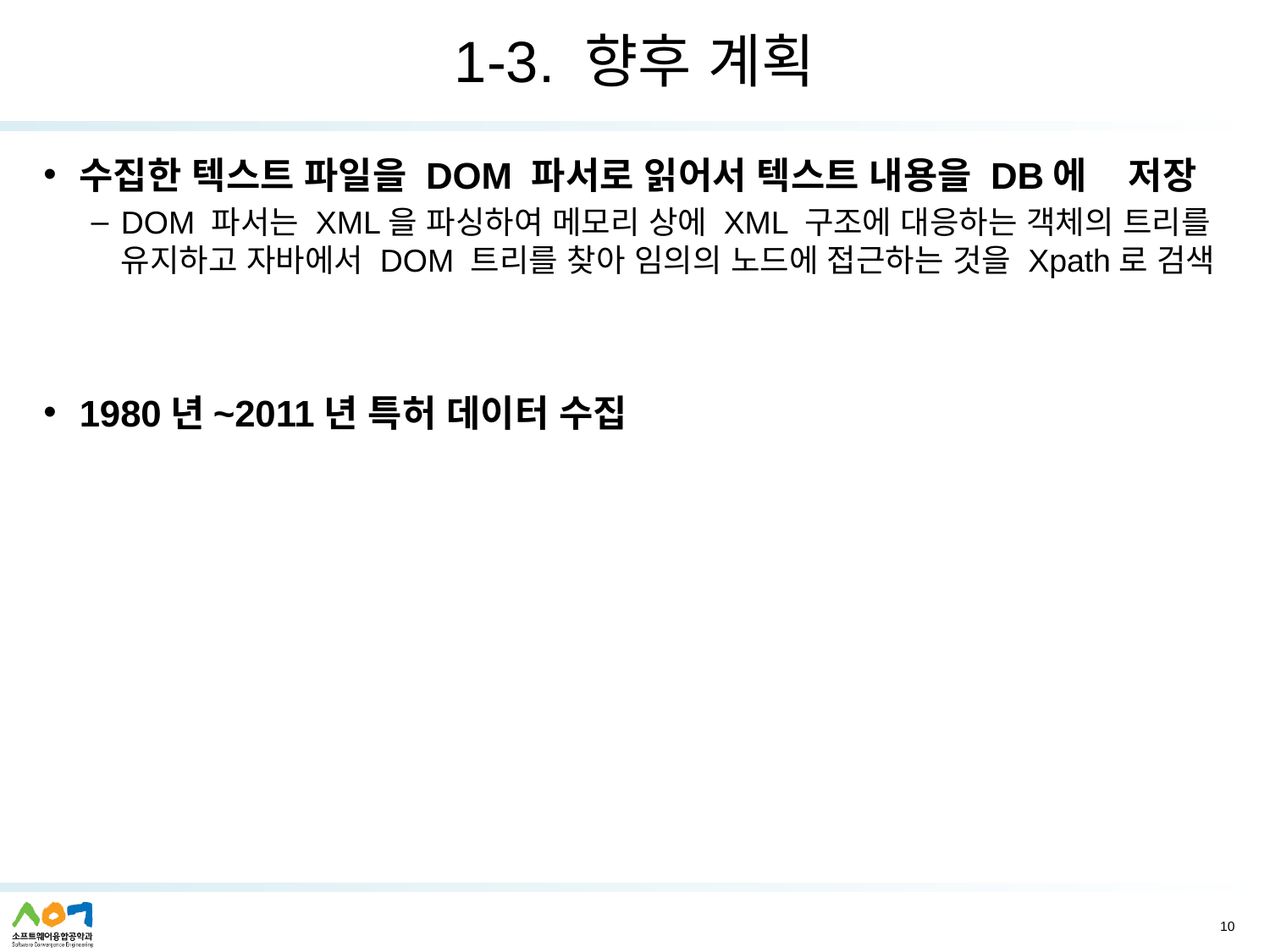

# 1-3. 향후 계획
수집한 텍스트 파일을 DOM 파서로 읽어서 텍스트 내용을 DB에    저장
DOM 파서는 XML을 파싱하여 메모리 상에 XML 구조에 대응하는 객체의 트리를 유지하고 자바에서 DOM 트리를 찾아 임의의 노드에 접근하는 것을 Xpath로 검색

1980년~2011년 특허 데이터 수집